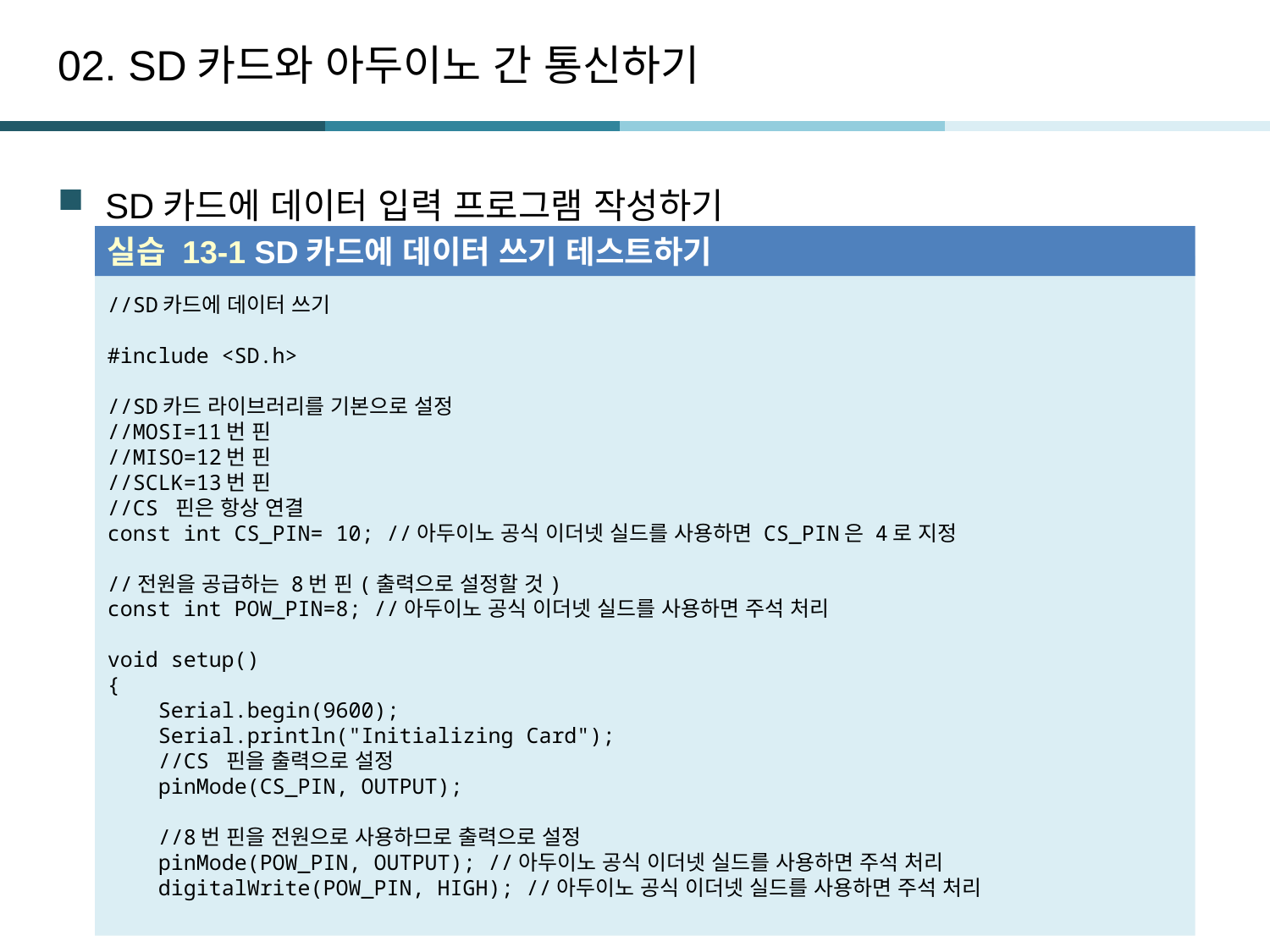

# 02. SD카드와 아두이노 간 통신하기
SD카드에 데이터 입력 프로그램 작성하기

실습 13-1 SD카드에 데이터 쓰기 테스트하기
//SD카드에 데이터 쓰기

#include <SD.h>

//SD카드 라이브러리를 기본으로 설정
//MOSI=11번 핀
//MISO=12번 핀
//SCLK=13번 핀
//CS 핀은 항상 연결
const int CS_PIN= 10; //아두이노 공식 이더넷 실드를 사용하면 CS_PIN은 4로 지정

//전원을 공급하는 8번 핀(출력으로 설정할 것)
const int POW_PIN=8; //아두이노 공식 이더넷 실드를 사용하면 주석 처리

void setup()
{
    Serial.begin(9600);
    Serial.println("Initializing Card");
    //CS 핀을 출력으로 설정
    pinMode(CS_PIN, OUTPUT);

    //8번 핀을 전원으로 사용하므로 출력으로 설정
    pinMode(POW_PIN, OUTPUT); //아두이노 공식 이더넷 실드를 사용하면 주석 처리
    digitalWrite(POW_PIN, HIGH); //아두이노 공식 이더넷 실드를 사용하면 주석 처리